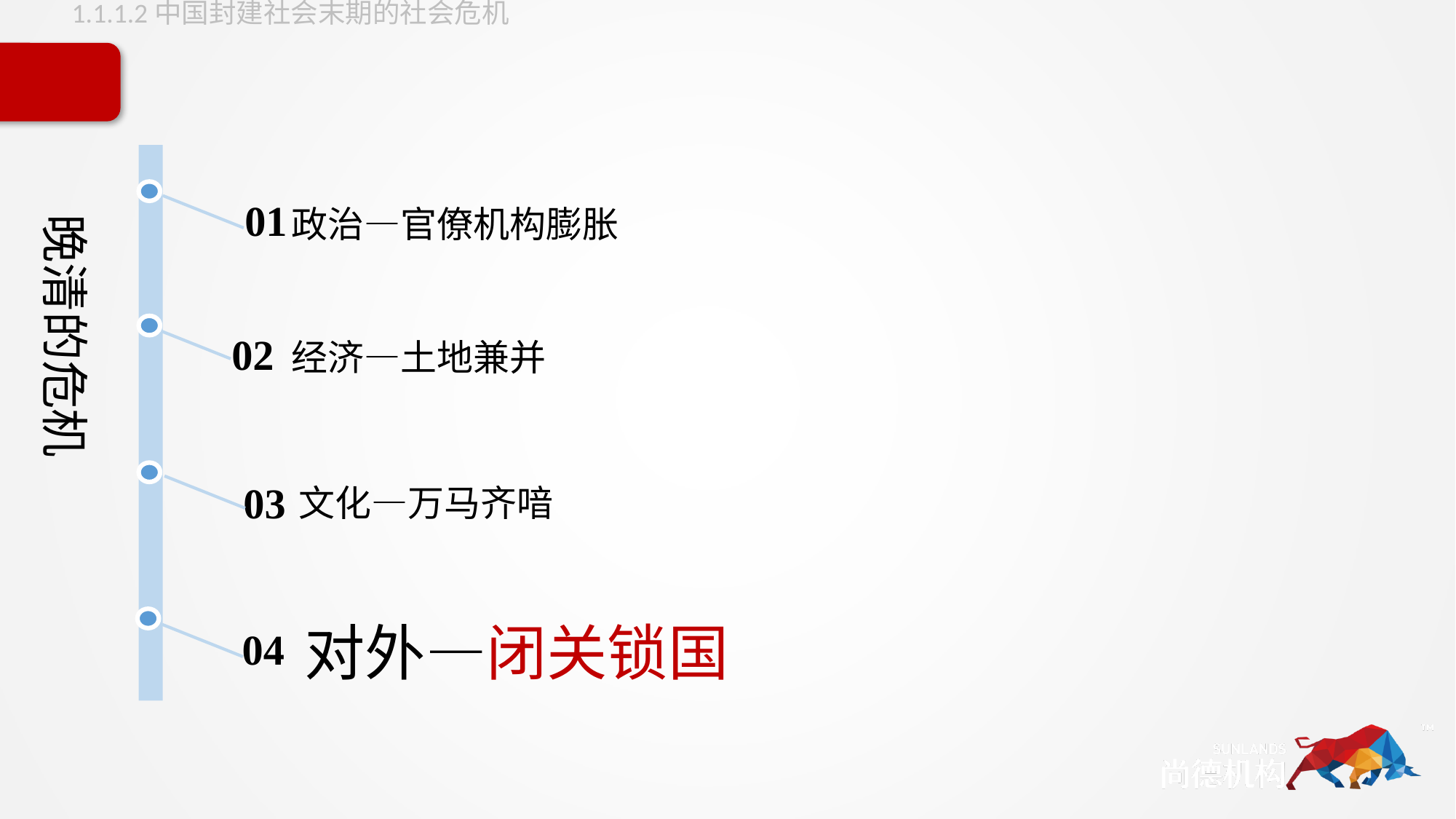

1.1.1.2中国封建社会末期的社会危机

01
政治—官僚机构膨胀
晚清的危机

02
经济—土地兼并

文化—万马齐喑
03

04
对外—闭关锁国